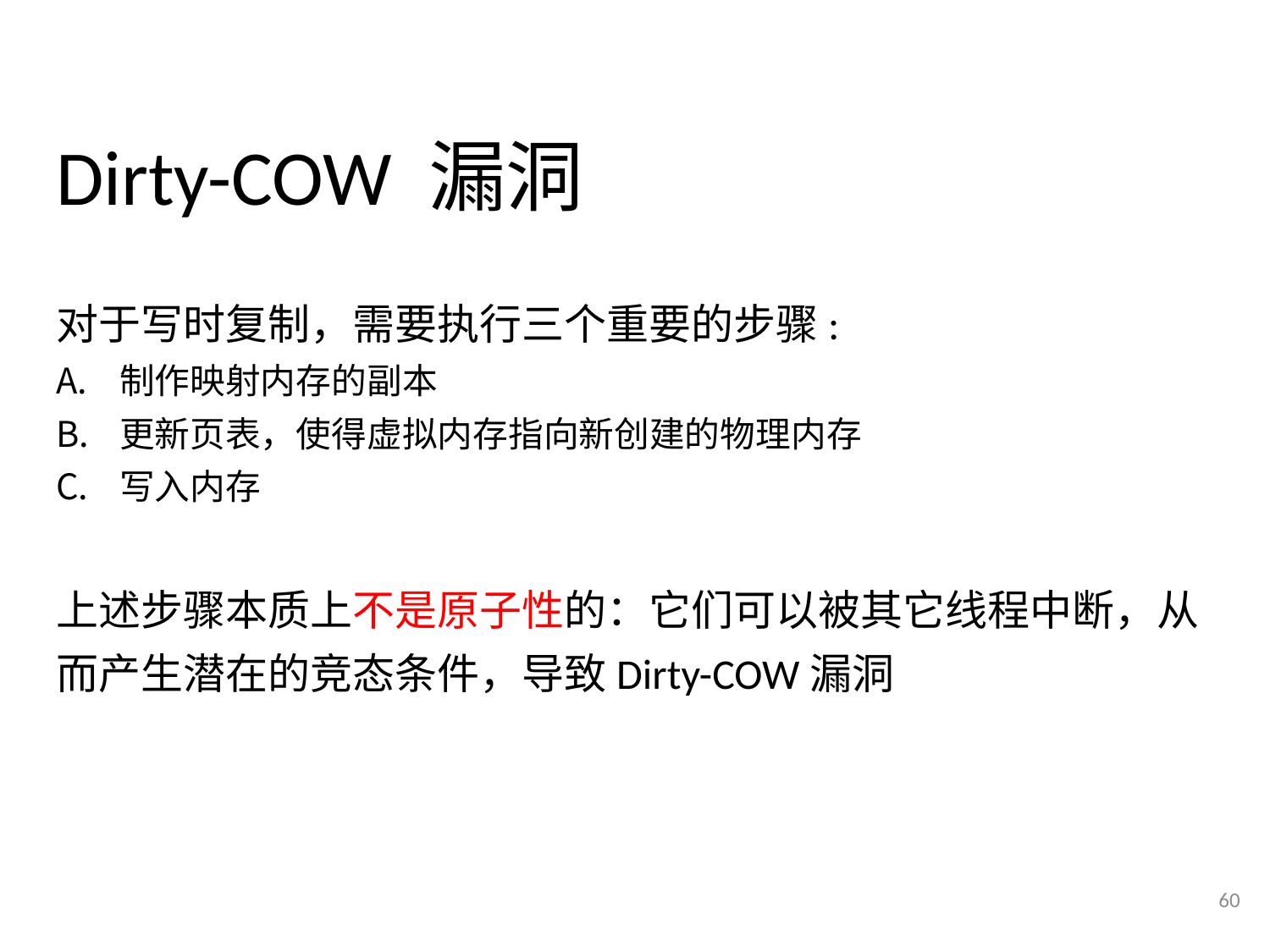

# Dirty-COW 漏洞
对于写时复制，需要执行三个重要的步骤:
制作映射内存的副本
更新页表，使得虚拟内存指向新创建的物理内存
写入内存

上述步骤本质上不是原子性的：它们可以被其它线程中断，从而产生潜在的竞态条件，导致Dirty-COW漏洞

60